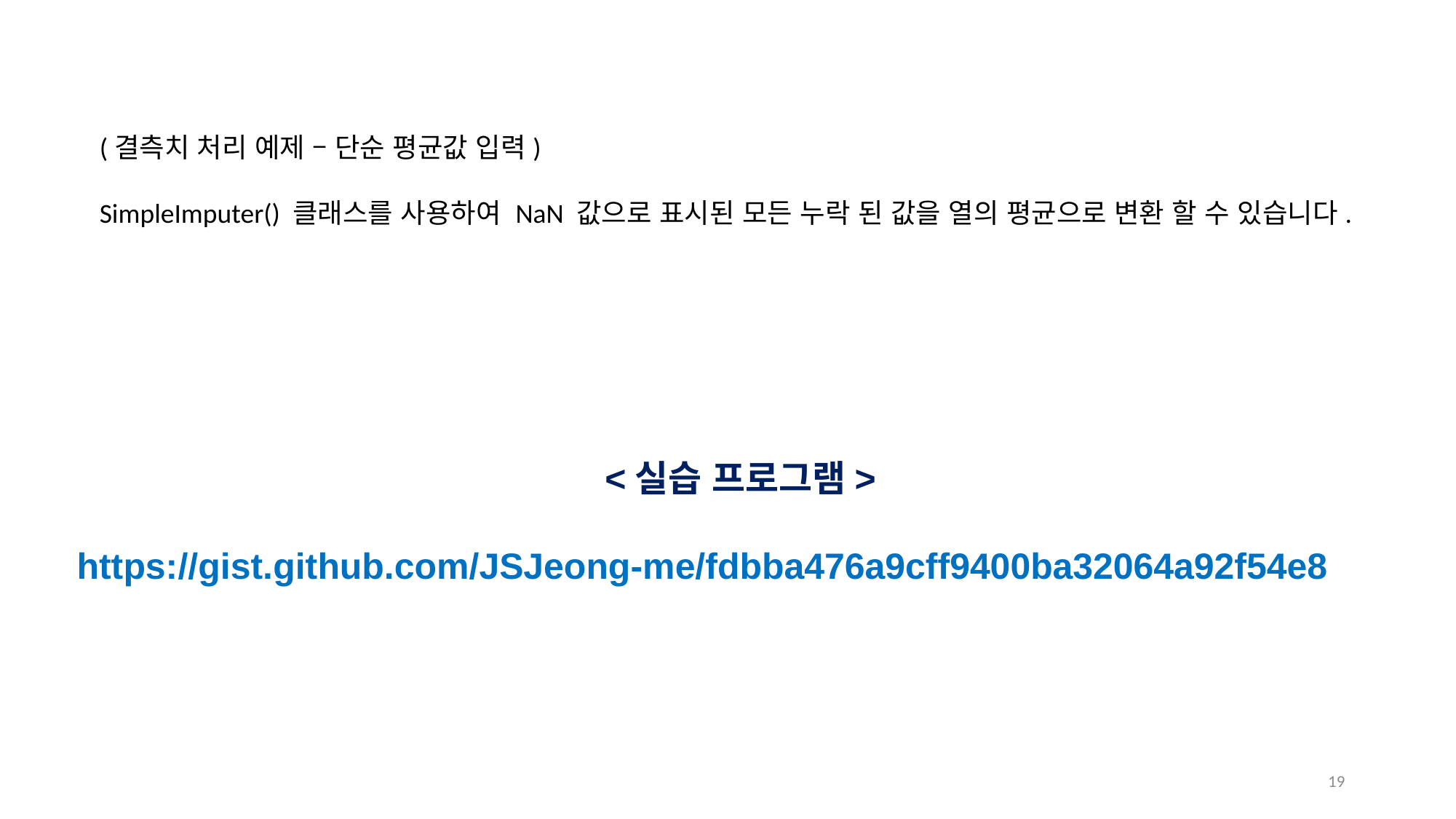

(결측치 처리 예제 – 단순 평균값 입력)

SimpleImputer() 클래스를 사용하여 NaN 값으로 표시된 모든 누락 된 값을 열의 평균으로 변환 할 수 있습니다.
<실습 프로그램>

https://gist.github.com/JSJeong-me/fdbba476a9cff9400ba32064a92f54e8
19